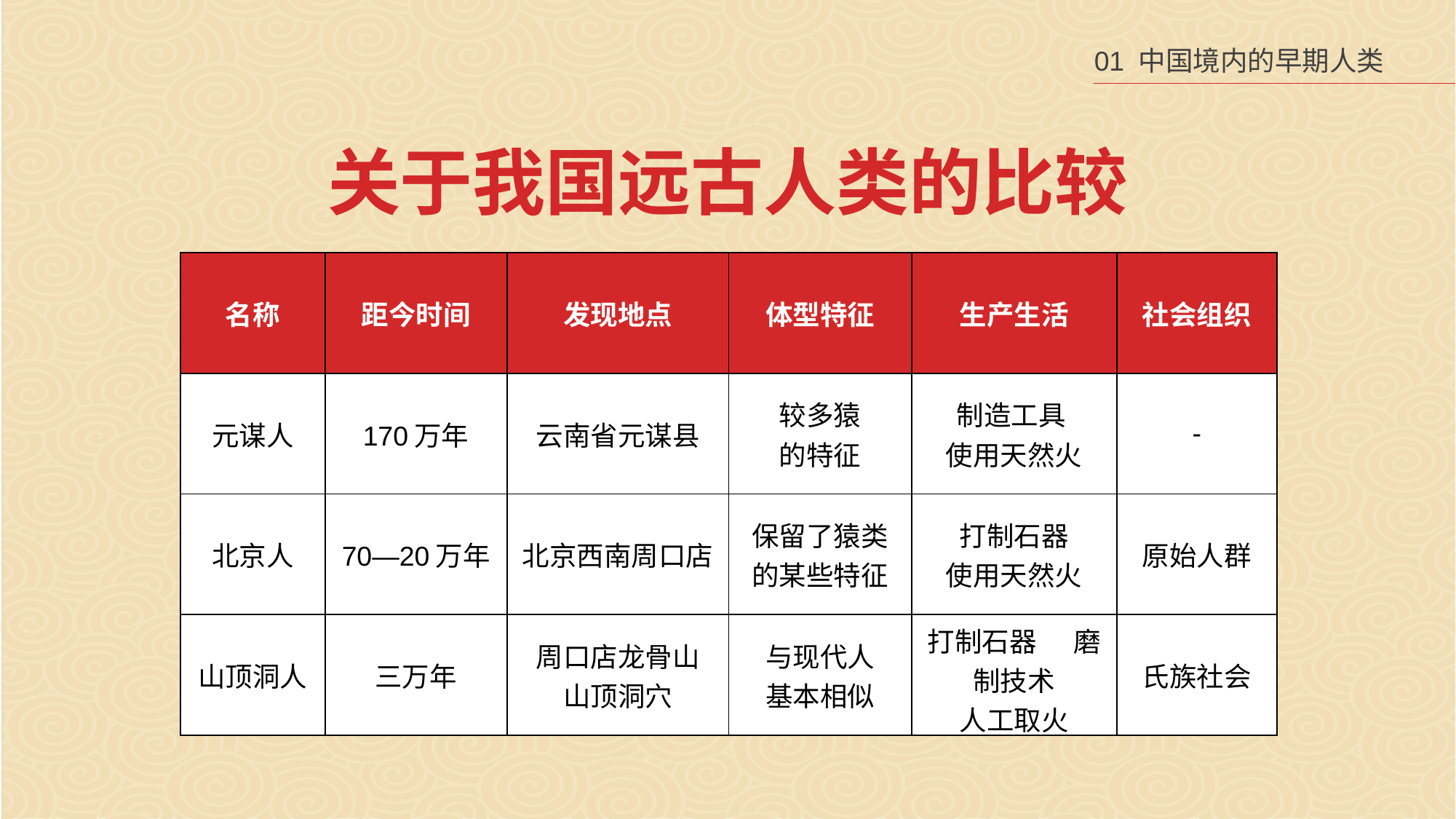

01 中国境内的早期人类
关于我国远古人类的比较
| 名称 | 距今时间 | 发现地点 | 体型特征 | 生产生活 | 社会组织 |
| --- | --- | --- | --- | --- | --- |
| 元谋人 | 170万年 | 云南省元谋县 | 较多猿 的特征 | 制造工具 使用天然火 | - |
| 北京人 | 70—20万年 | 北京西南周口店 | 保留了猿类的某些特征 | 打制石器 使用天然火 | 原始人群 |
| 山顶洞人 | 三万年 | 周口店龙骨山 山顶洞穴 | 与现代人 基本相似 | 打制石器 磨制技术 人工取火 | 氏族社会 |